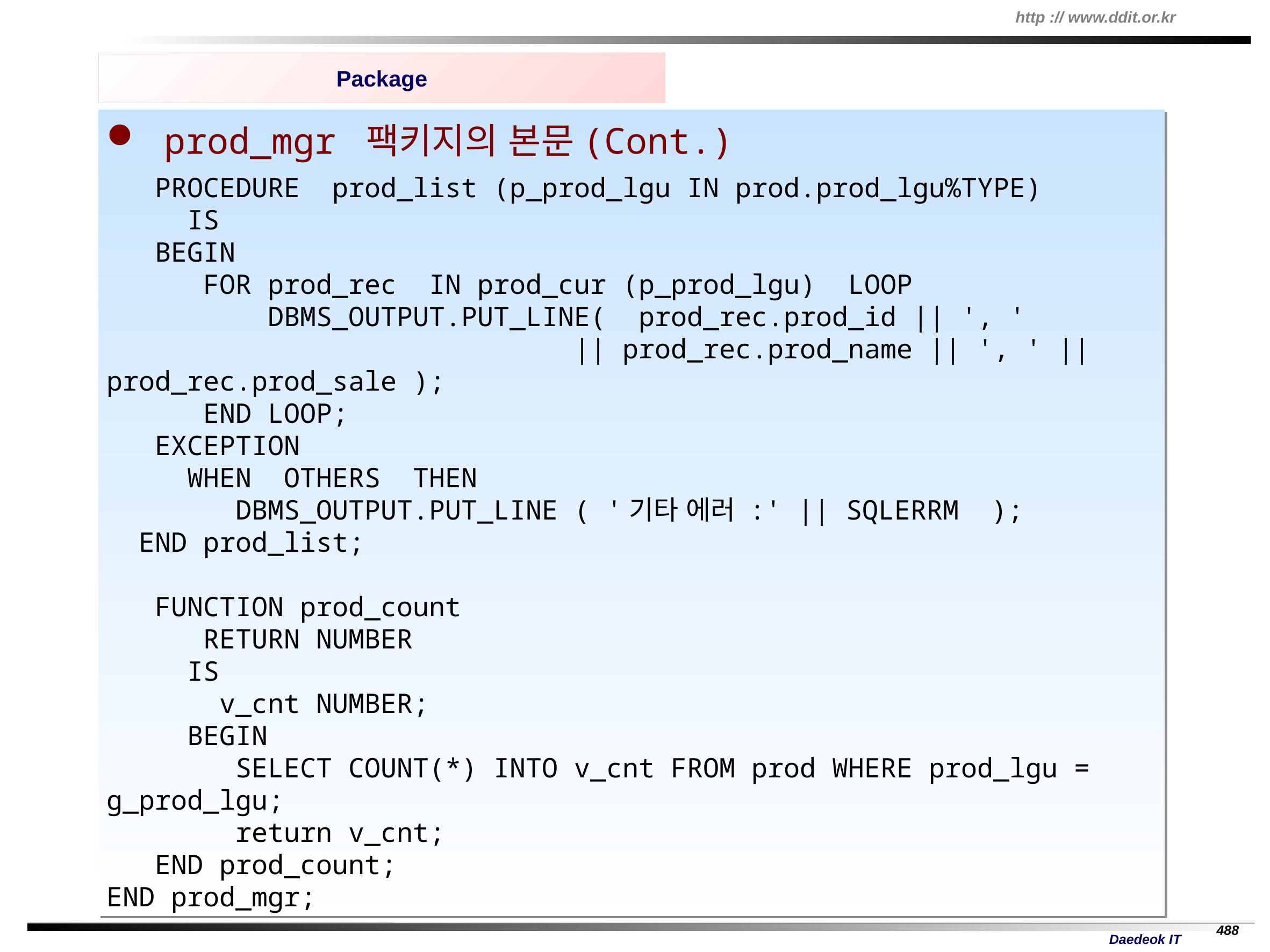

Package
 prod_mgr 팩키지의 본문(Cont.)
   PROCEDURE  prod_list (p_prod_lgu IN prod.prod_lgu%TYPE)
     IS
   BEGIN
      FOR prod_rec  IN prod_cur (p_prod_lgu)  LOOP
          DBMS_OUTPUT.PUT_LINE(  prod_rec.prod_id || ', '
                             || prod_rec.prod_name || ', ' || prod_rec.prod_sale );
      END LOOP;
   EXCEPTION
     WHEN  OTHERS  THEN
        DBMS_OUTPUT.PUT_LINE ( '기타 에러 :' || SQLERRM  );
  END prod_list;

   FUNCTION prod_count
      RETURN NUMBER
     IS
       v_cnt NUMBER;
     BEGIN
        SELECT COUNT(*) INTO v_cnt FROM prod WHERE prod_lgu = g_prod_lgu;
        return v_cnt;
   END prod_count;
END prod_mgr;